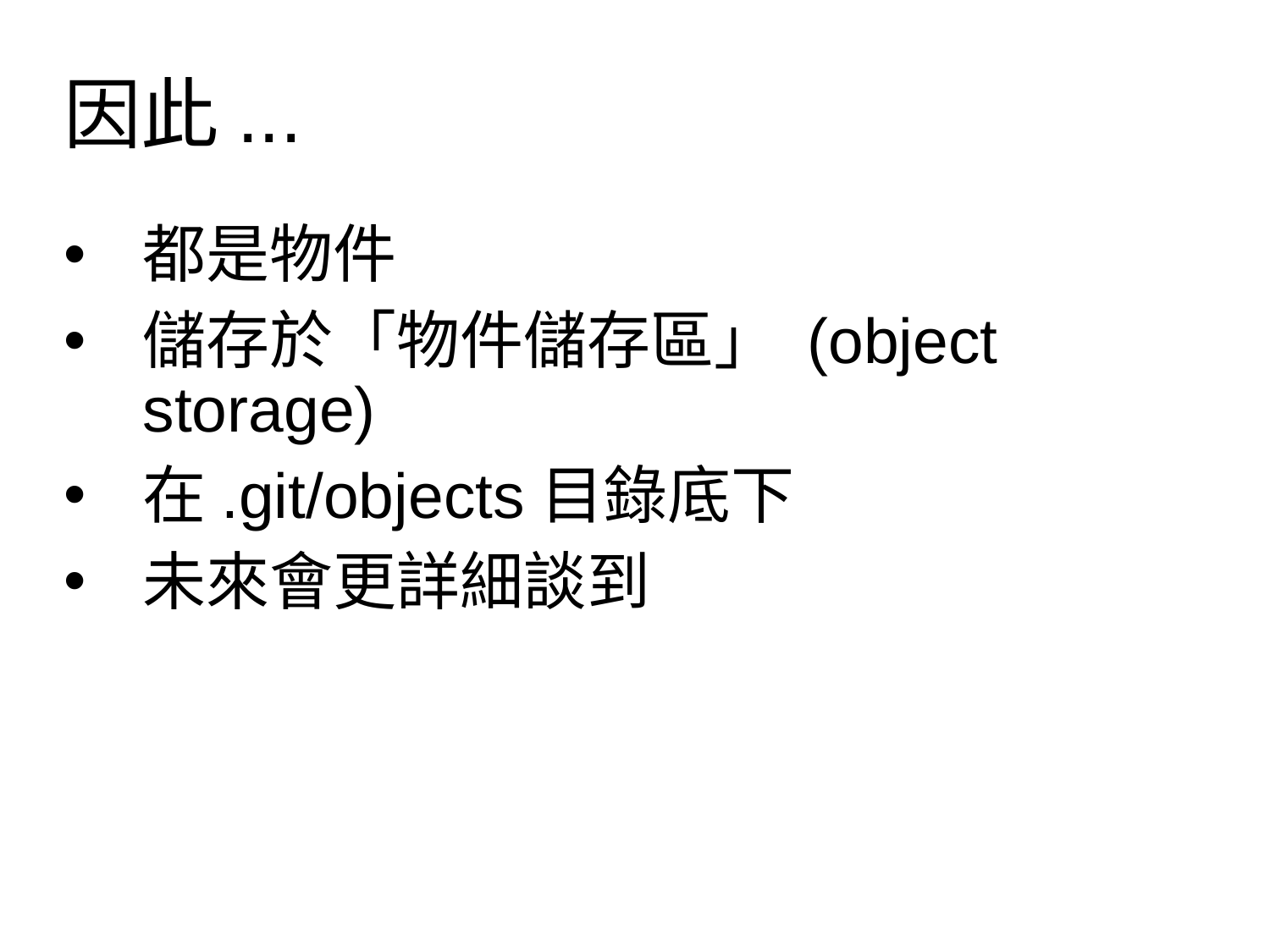

# 因此...
都是物件
儲存於「物件儲存區」 (object storage)
在.git/objects目錄底下
未來會更詳細談到